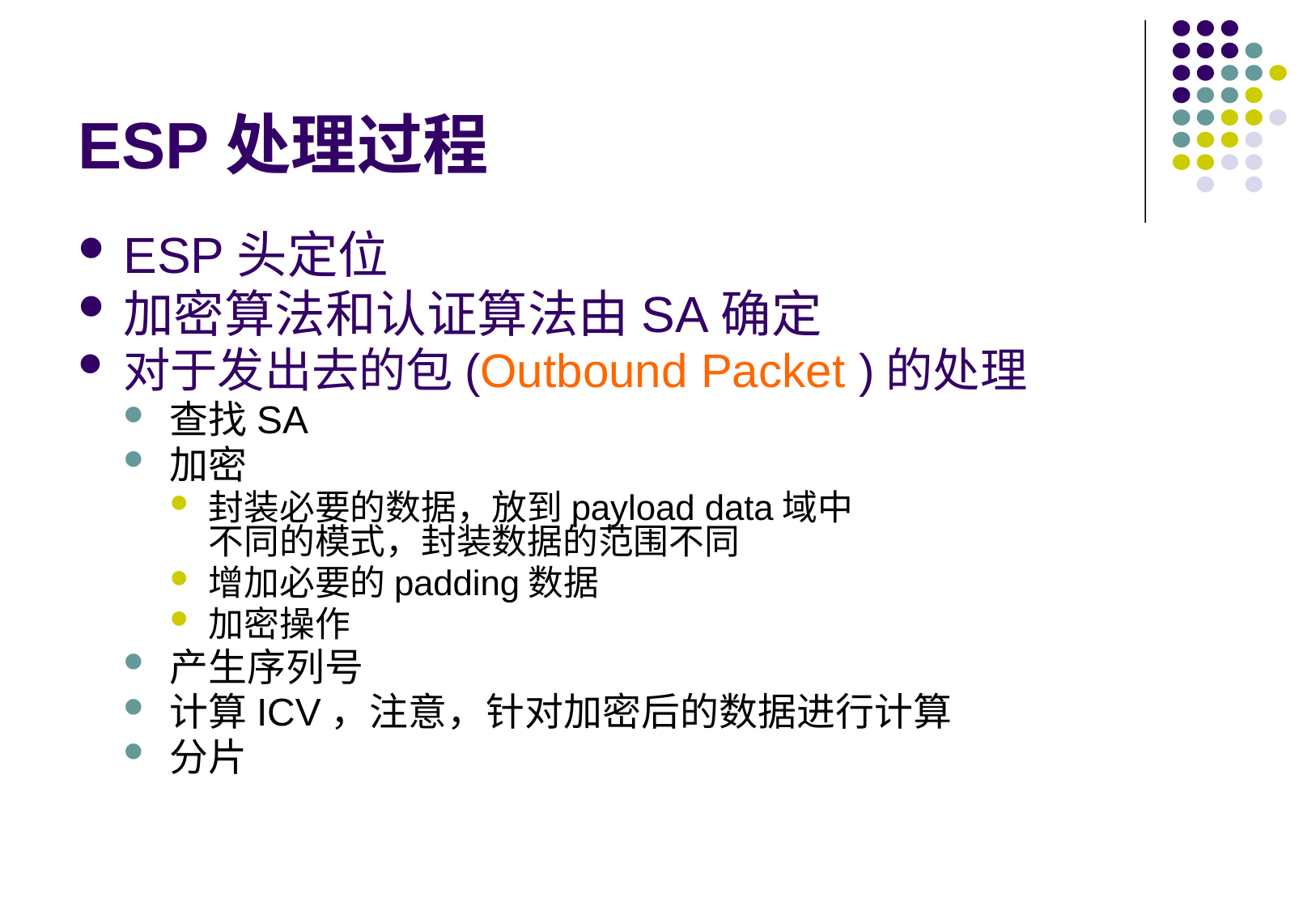

# ESP处理过程
ESP头定位
加密算法和认证算法由SA确定
对于发出去的包(Outbound Packet )的处理
查找SA
加密
封装必要的数据，放到payload data域中
不同的模式，封装数据的范围不同
增加必要的padding数据
加密操作
产生序列号
计算ICV，注意，针对加密后的数据进行计算
分片